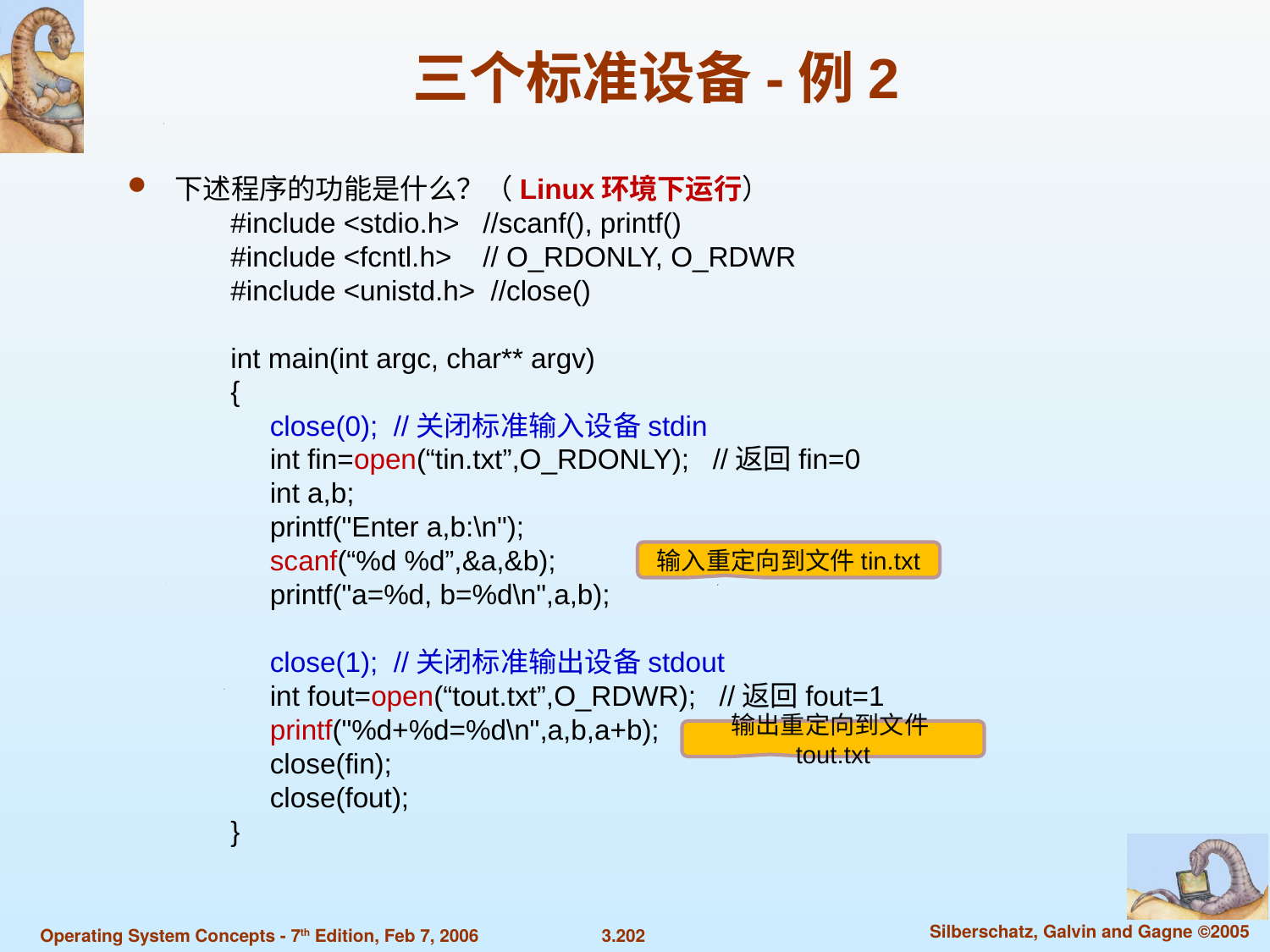

# 三个标准设备-例2
下述程序的功能是什么？（Linux环境下运行）
#include <stdio.h>   //scanf(), printf()
#include <fcntl.h>    // O_RDONLY, O_RDWR
#include <unistd.h>  //close()

int main(int argc, char** argv)
{
     close(0);  //关闭标准输入设备stdin
     int fin=open(“tin.txt”,O_RDONLY);   //返回fin=0
     int a,b;
     printf("Enter a,b:\n");
     scanf(“%d %d”,&a,&b);
     printf("a=%d, b=%d\n",a,b);

     close(1);  //关闭标准输出设备stdout
     int fout=open(“tout.txt”,O_RDWR);   //返回fout=1
     printf("%d+%d=%d\n",a,b,a+b);
     close(fin);
     close(fout);
}
输入重定向到文件tin.txt
输出重定向到文件tout.txt